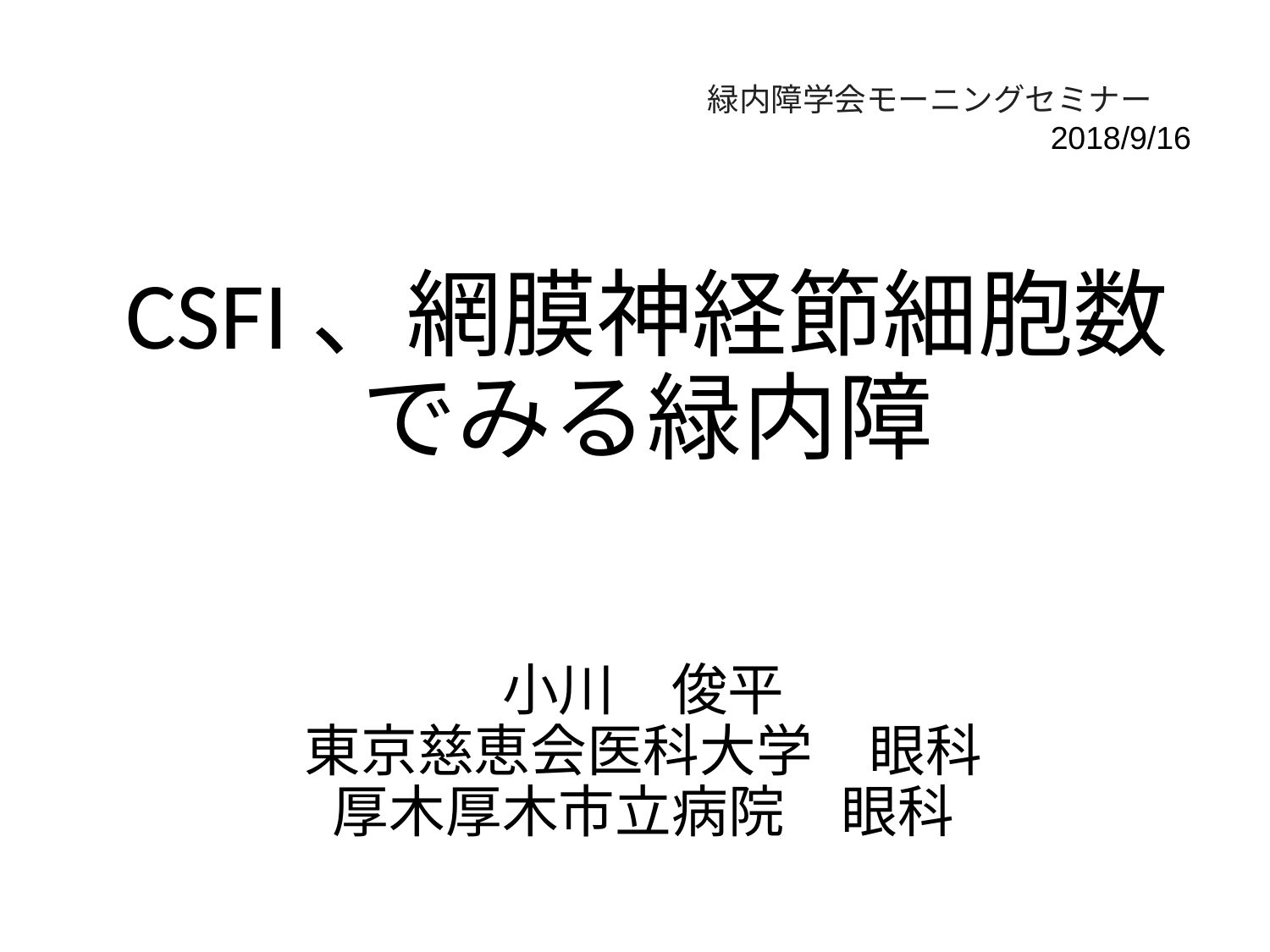

緑内障学会モーニングセミナー　2018/9/16
# CSFI、網膜神経節細胞数でみる緑内障

小川　俊平
東京慈恵会医科大学　眼科
厚木厚木市立病院　眼科